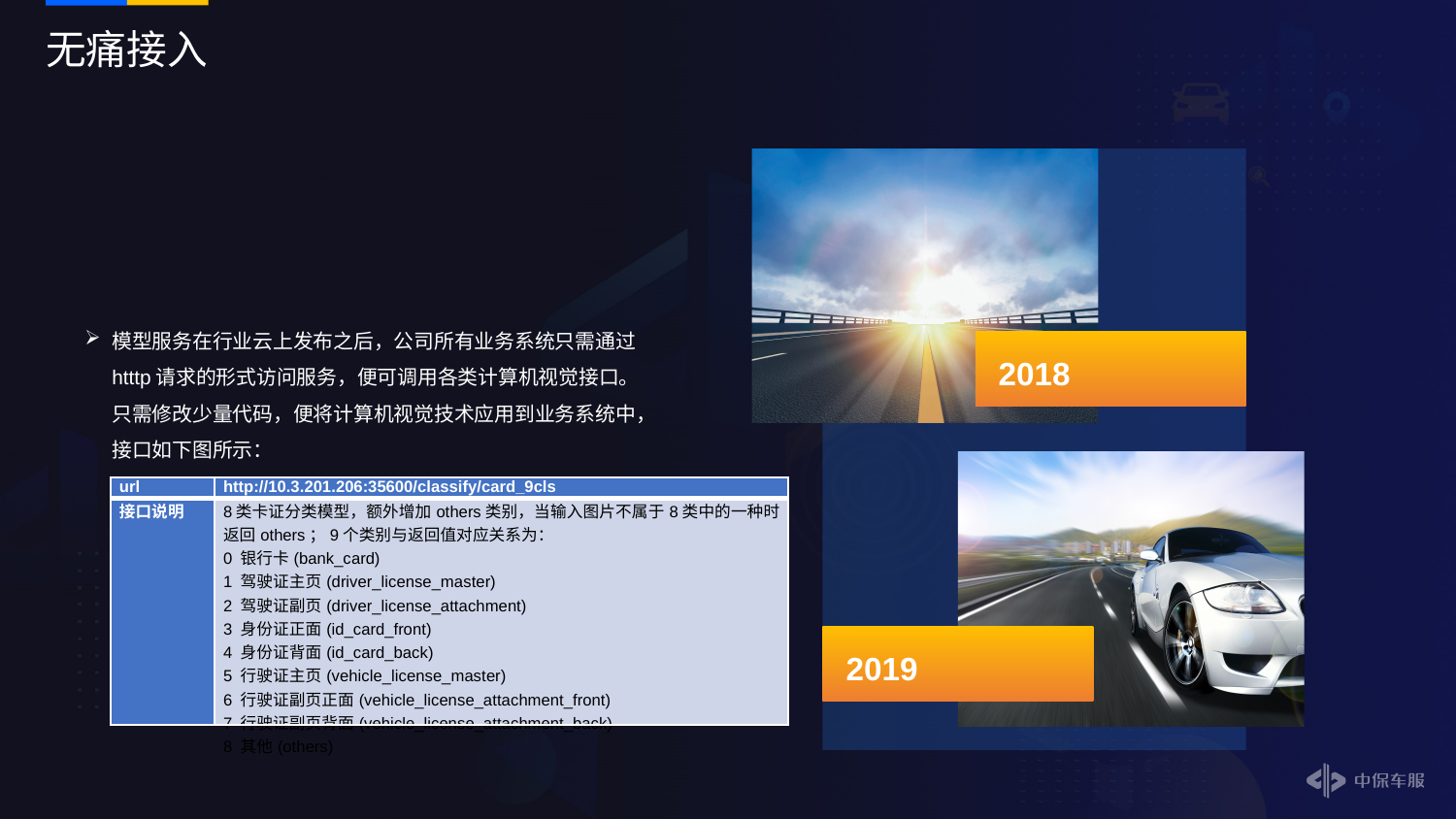

# 无痛接入

模型服务在行业云上发布之后，公司所有业务系统只需通过htttp请求的形式访问服务，便可调用各类计算机视觉接口。只需修改少量代码，便将计算机视觉技术应用到业务系统中，接口如下图所示：

2018

| url | http://10.3.201.206:35600/classify/card\_9cls |
| --- | --- |
| 接口说明 | 8类卡证分类模型，额外增加others类别，当输入图片不属于8类中的一种时返回others；9个类别与返回值对应关系为： 0 银行卡(bank\_card) 1 驾驶证主页(driver\_license\_master) 2 驾驶证副页(driver\_license\_attachment) 3 身份证正面(id\_card\_front) 4 身份证背面(id\_card\_back) 5 行驶证主页(vehicle\_license\_master) 6 行驶证副页正面(vehicle\_license\_attachment\_front) 7 行驶证副页背面(vehicle\_license\_attachment\_back) 8 其他(others) |

2019